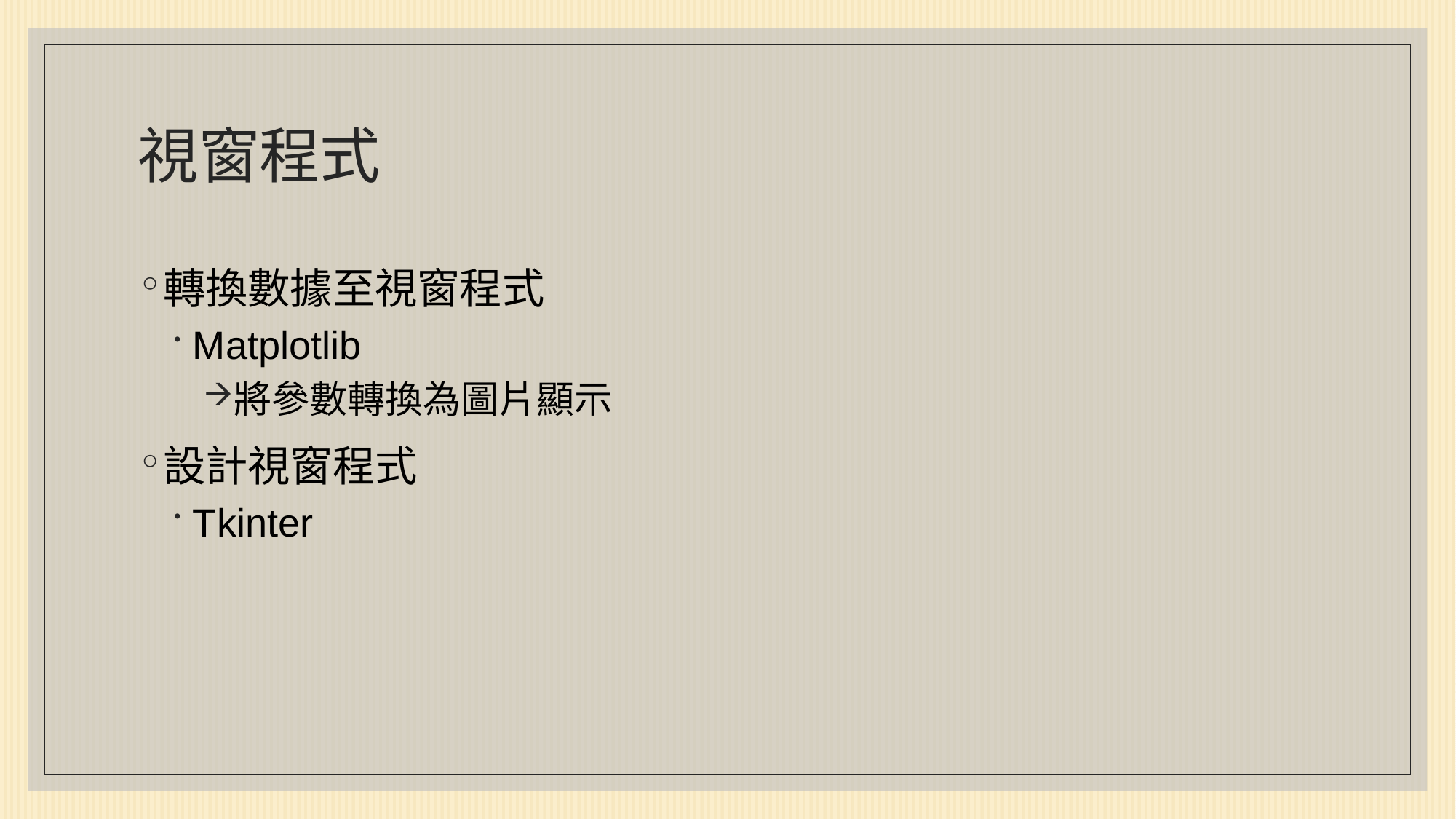

# 視窗程式
轉換數據至視窗程式
Matplotlib
將參數轉換為圖片顯示
設計視窗程式
Tkinter